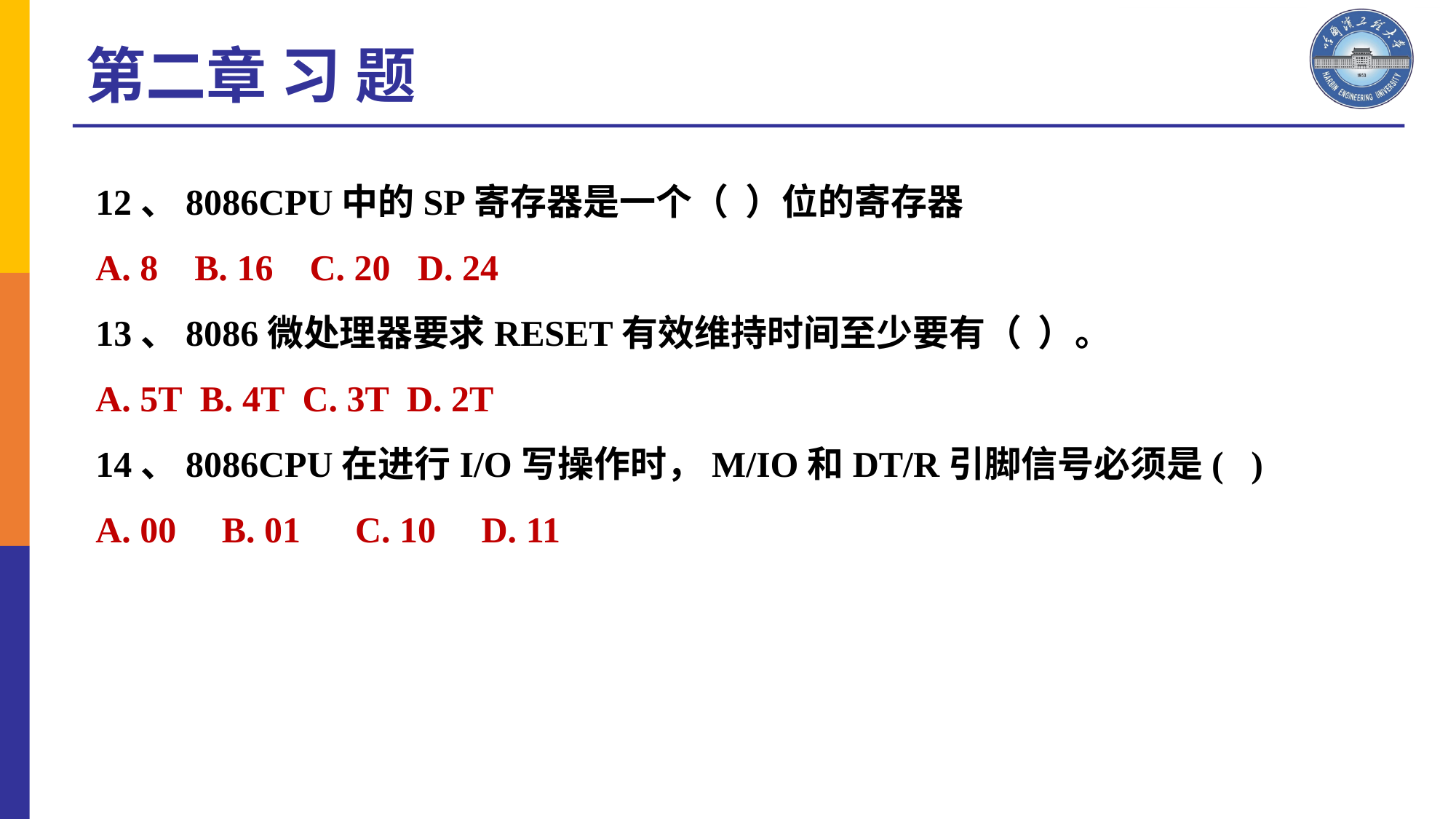

第二章 习 题
12、8086CPU中的SP寄存器是一个（  ）位的寄存器
A. 8    B. 16    C. 20   D. 24
13、8086微处理器要求RESET有效维持时间至少要有（  ）。
A. 5T  B. 4T  C. 3T  D. 2T
14、8086CPU在进行I/O写操作时，M/IO和DT/R引脚信号必须是(   )
A. 00     B. 01      C. 10     D. 11